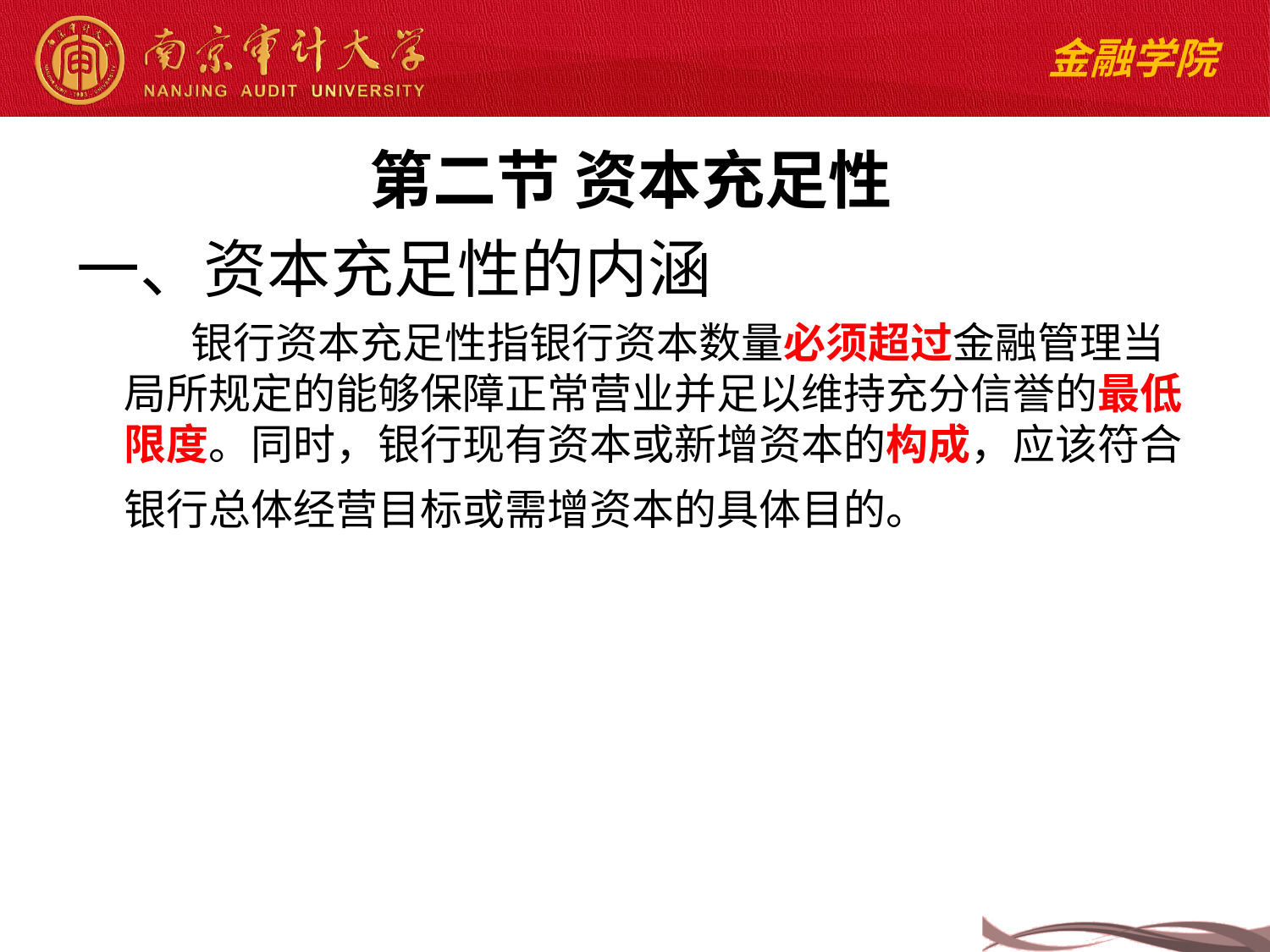

# 第二节 资本充足性
一、资本充足性的内涵
           银行资本充足性指银行资本数量必须超过金融管理当局所规定的能够保障正常营业并足以维持充分信誉的最低限度。同时，银行现有资本或新增资本的构成，应该符合银行总体经营目标或需增资本的具体目的。